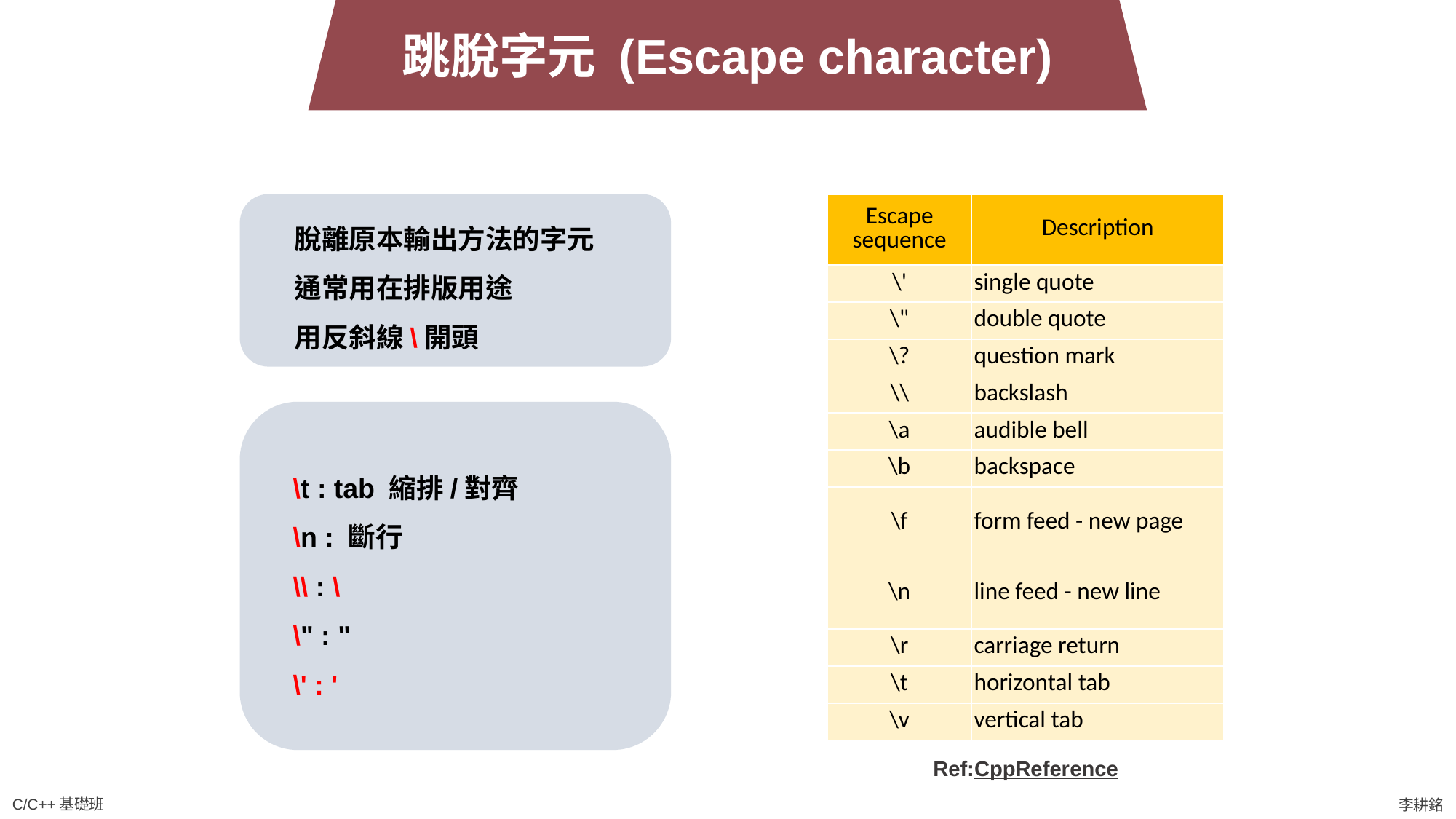

跳脫字元 (Escape character)

| Escape sequence | Description |
| --- | --- |
| \' | single quote |
| \" | double quote |
| \? | question mark |
| \\ | backslash |
| \a | audible bell |
| \b | backspace |
| \f | form feed - new page |
| \n | line feed - new line |
| \r | carriage return |
| \t | horizontal tab |
| \v | vertical tab |
脫離原本輸出方法的字元
通常用在排版用途
用反斜線\開頭

\t : tab 縮排/對齊
\n : 斷行
\\ : \
\" : "
\' : '
Ref:CppReference
C/C++基礎班
李耕銘